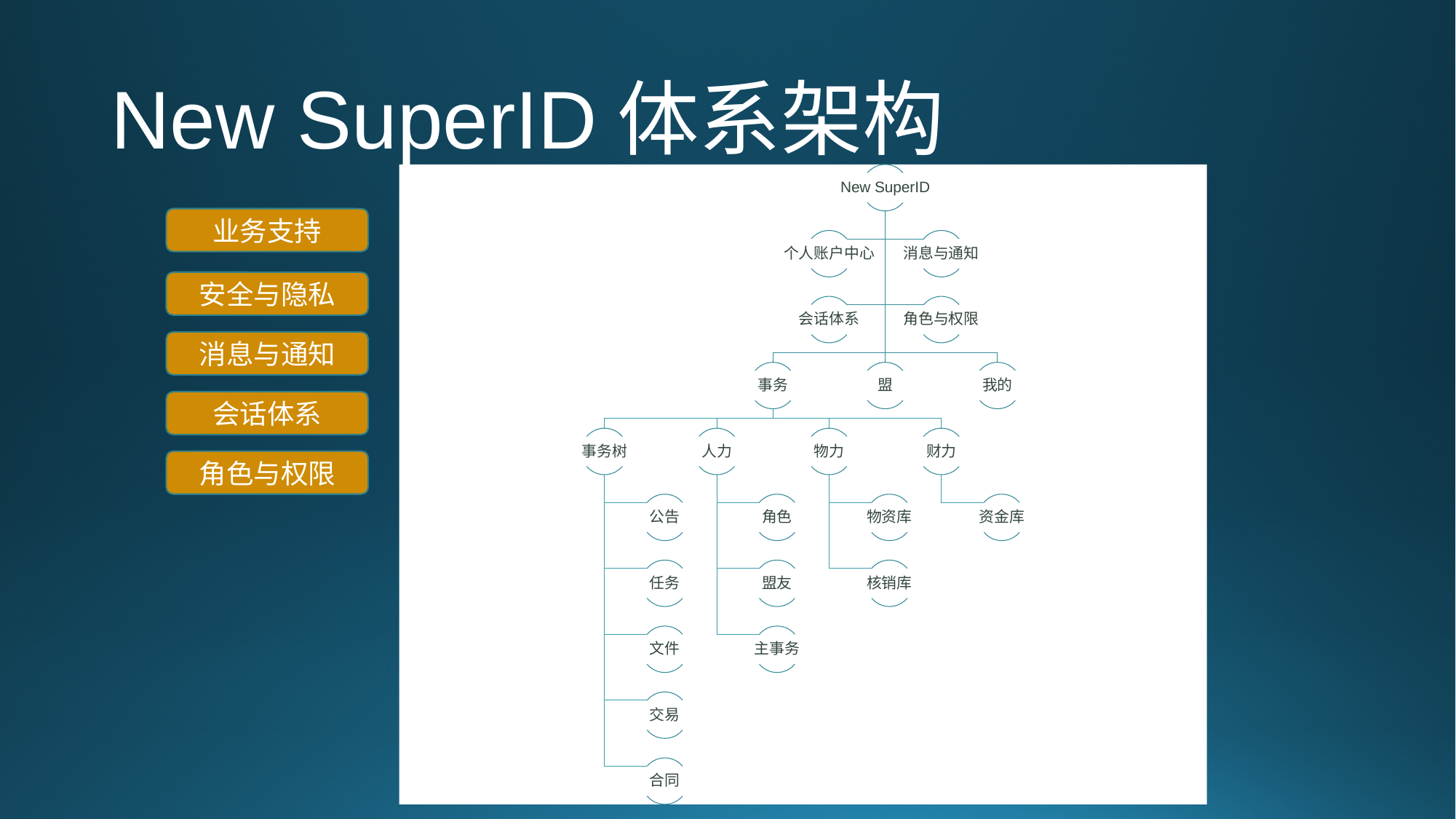

# New SuperID体系架构
New SuperID
事务
事务树
公告
任务
文件
交易
合同
人力
角色
盟友
主事务
物力
物资库
核销库
财力
资金库
盟
我的
个人账户中心
消息与通知
会话体系
角色与权限
业务支持
安全与隐私
消息与通知
会话体系
角色与权限